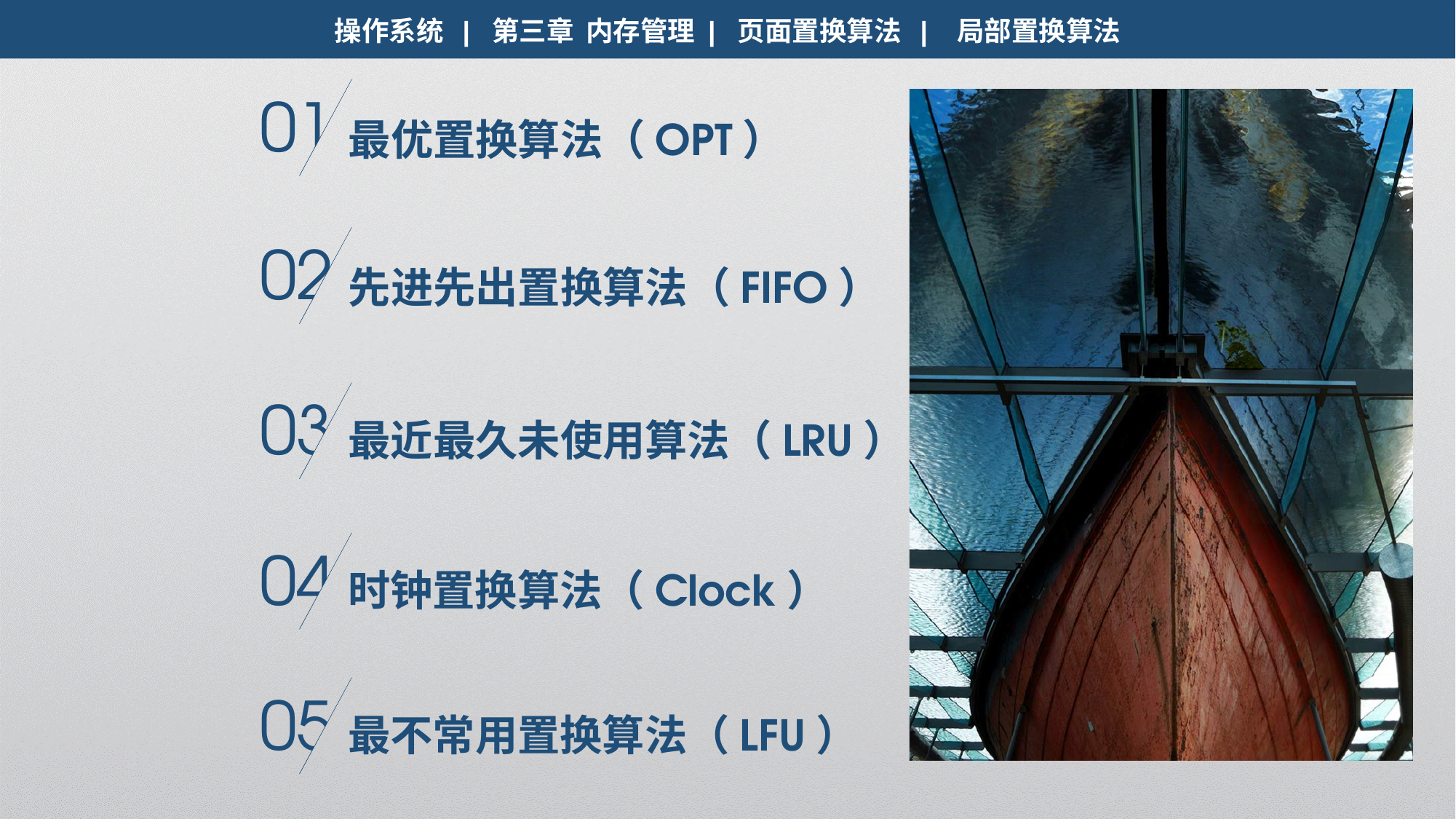

操作系统  |  第三章  内存管理 |  页面置换算法  |   局部置换算法

01
最优置换算法（OPT）

02
先进先出置换算法（FIFO）

03
最近最久未使用算法（LRU）

04
时钟置换算法（Clock）

05
最不常用置换算法（LFU）